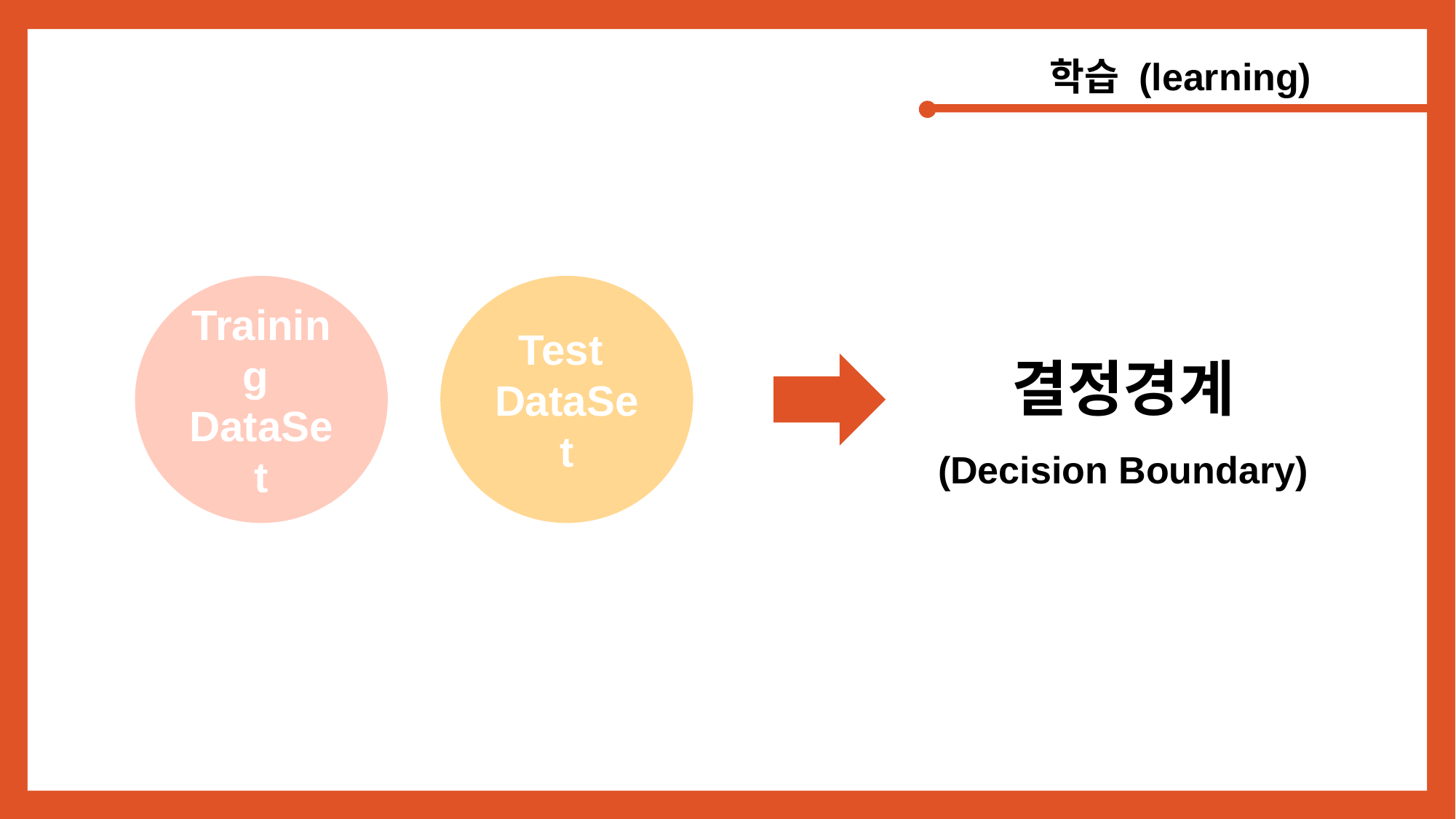

학습 (learning)

Training
DataSet
Test
DataSet
결정경계
(Decision Boundary)